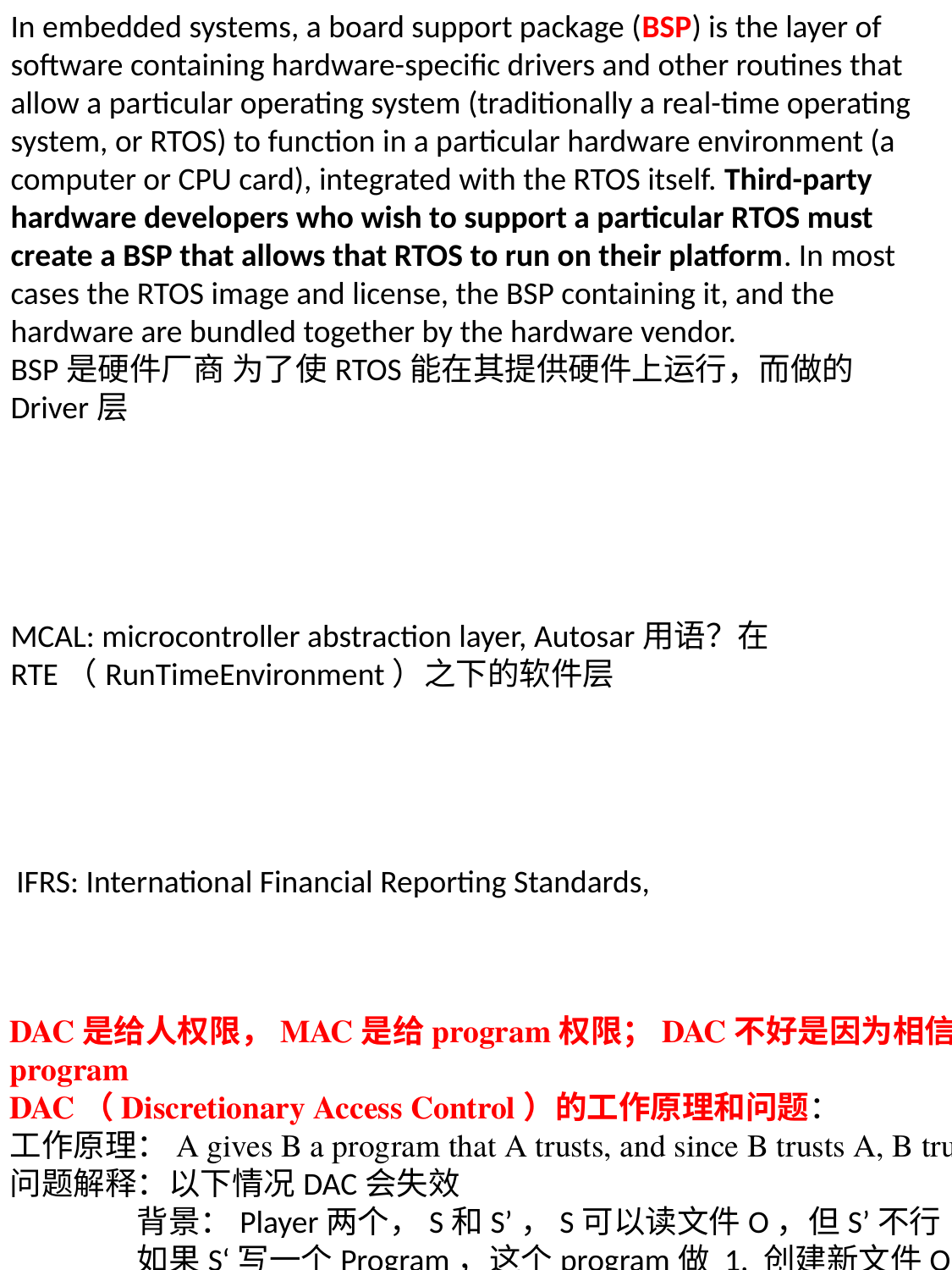

In embedded systems, a board support package (BSP) is the layer of software containing hardware-specific drivers and other routines that allow a particular operating system (traditionally a real-time operating system, or RTOS) to function in a particular hardware environment (a computer or CPU card), integrated with the RTOS itself. Third-party hardware developers who wish to support a particular RTOS must create a BSP that allows that RTOS to run on their platform. In most cases the RTOS image and license, the BSP containing it, and the hardware are bundled together by the hardware vendor.
BSP是硬件厂商 为了使RTOS能在其提供硬件上运行，而做的Driver层
MCAL: microcontroller abstraction layer, Autosar用语？在RTE（RunTimeEnvironment）之下的软件层
IFRS: International Financial Reporting Standards,
DAC是给人权限，MAC是给program权限；DAC不好是因为相信人，也相信了人执行的program
DAC（Discretionary Access Control）的工作原理和问题：
工作原理：A gives B a program that A trusts, and since B trusts A, B trusts the program
问题解释：以下情况DAC会失效
	背景：Player两个，S和S’，S可以读文件O，但S’不行
	如果S‘写一个Program，这个program做 1. 创建新文件O’，2. 允许S写O’ 3. 允许S’读O’， 4. copy O to O’
	并且somehow使S执行这个Program，则S’可以成功读取O中文件
	这种攻击别名Trojan Horse，DAC对这种攻击失效
这个时候就需要MAC了